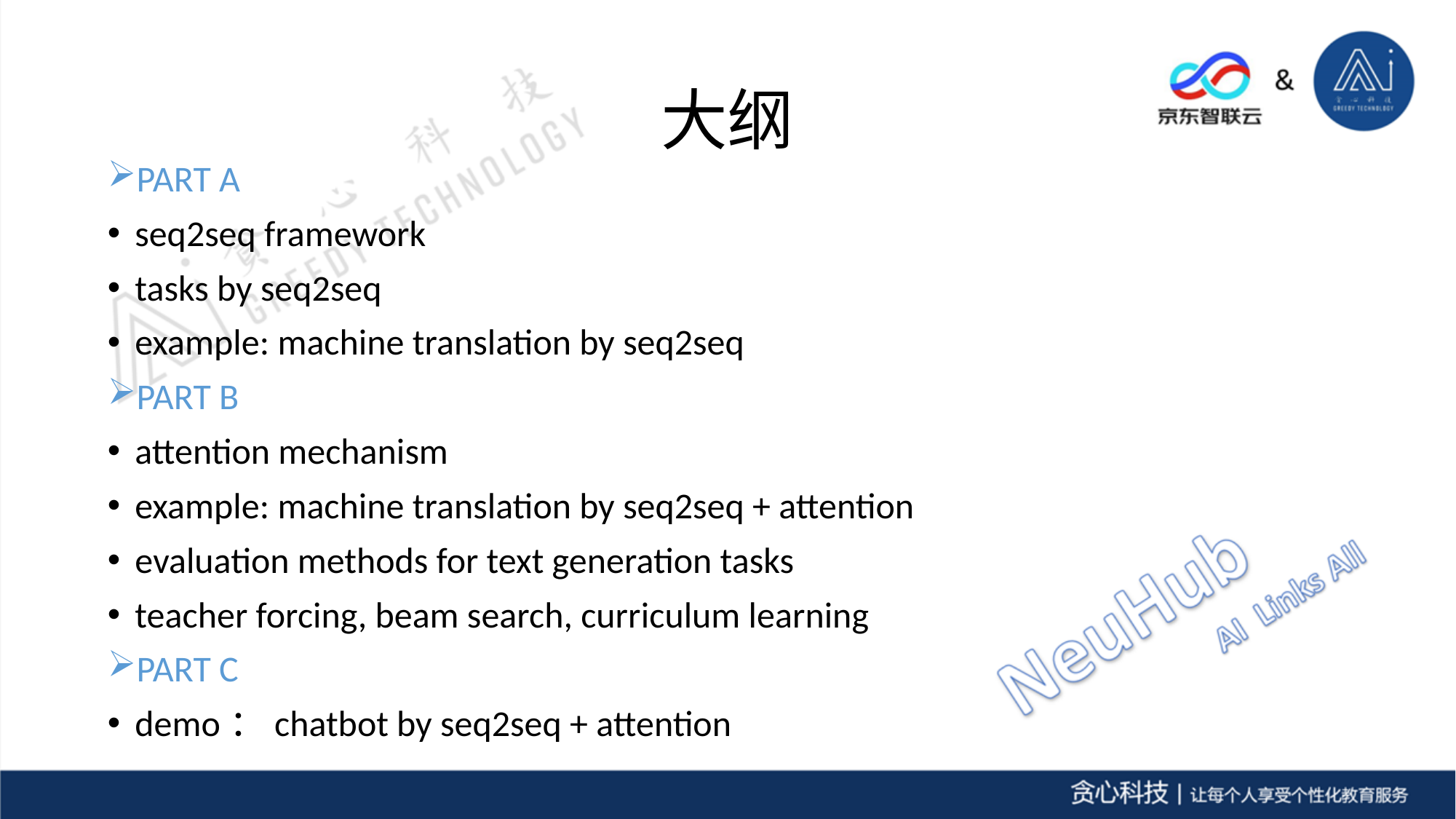

# 大纲
PART A
seq2seq framework
tasks by seq2seq
example: machine translation by seq2seq
PART B
attention mechanism
example: machine translation by seq2seq + attention
evaluation methods for text generation tasks
teacher forcing, beam search, curriculum learning
PART C
demo：chatbot by seq2seq + attention

2